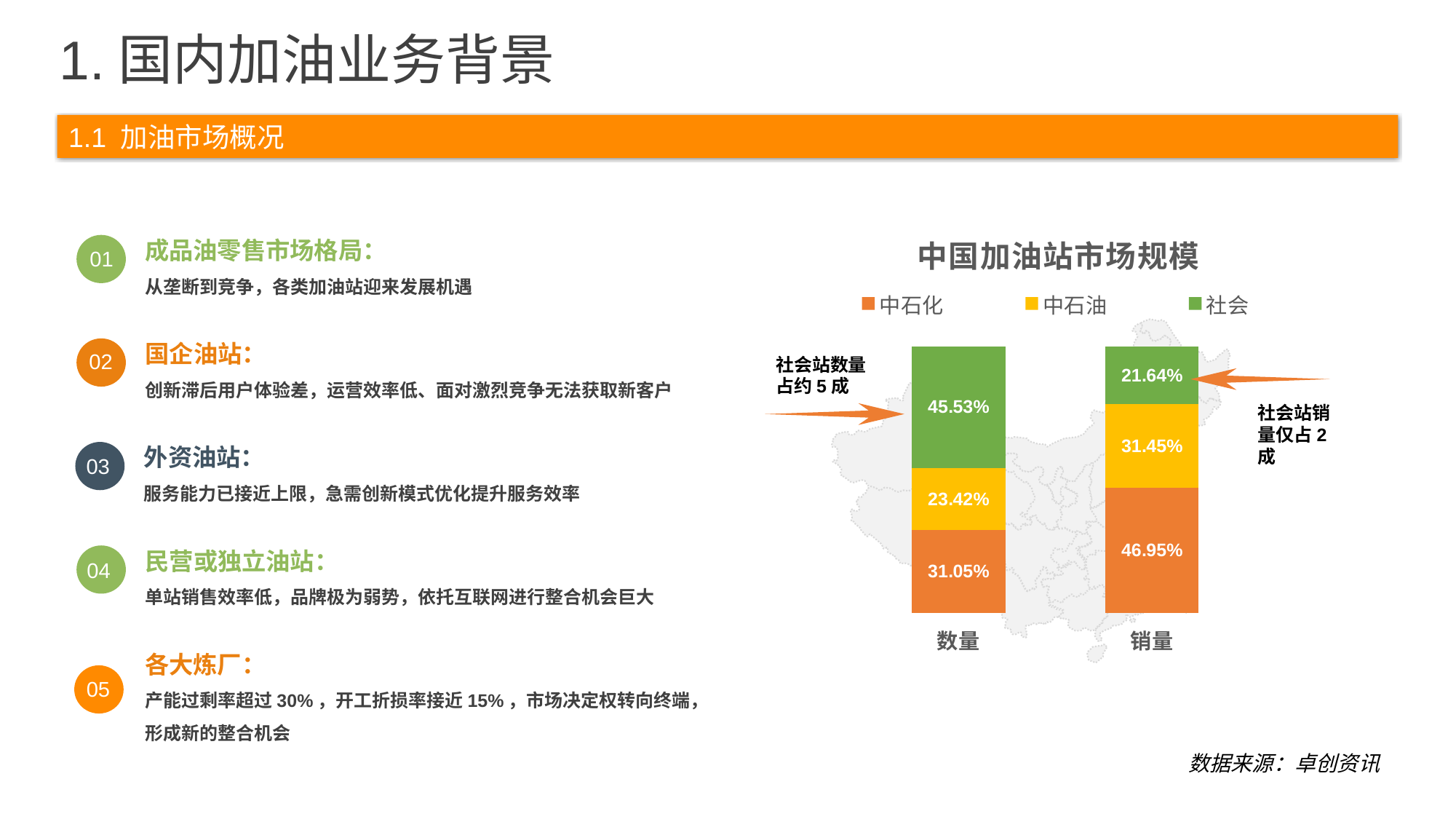

1.国内加油业务背景

1.1 加油市场概况
成品油零售市场格局：
从垄断到竞争，各类加油站迎来发展机遇

01

### Chart: 中国加油站市场规模

| Category | 中石化 | 中石油 | 社会 |
|---|---|---|---|
| 数量 | 0.3105 | 0.2342 | 0.4553 |
| 销量 | 0.4695 | 0.3145 | 0.2164 |

数据来源：卓创资讯
国企油站：
创新滞后用户体验差，运营效率低、面对激烈竞争无法获取新客户

02
社会站数量占约5成

社会站销量仅占2成

外资油站：
服务能力已接近上限，急需创新模式优化提升服务效率

03
民营或独立油站：
单站销售效率低，品牌极为弱势，依托互联网进行整合机会巨大

04
各大炼厂：
产能过剩率超过30%，开工折损率接近15%，市场决定权转向终端，形成新的整合机会

05